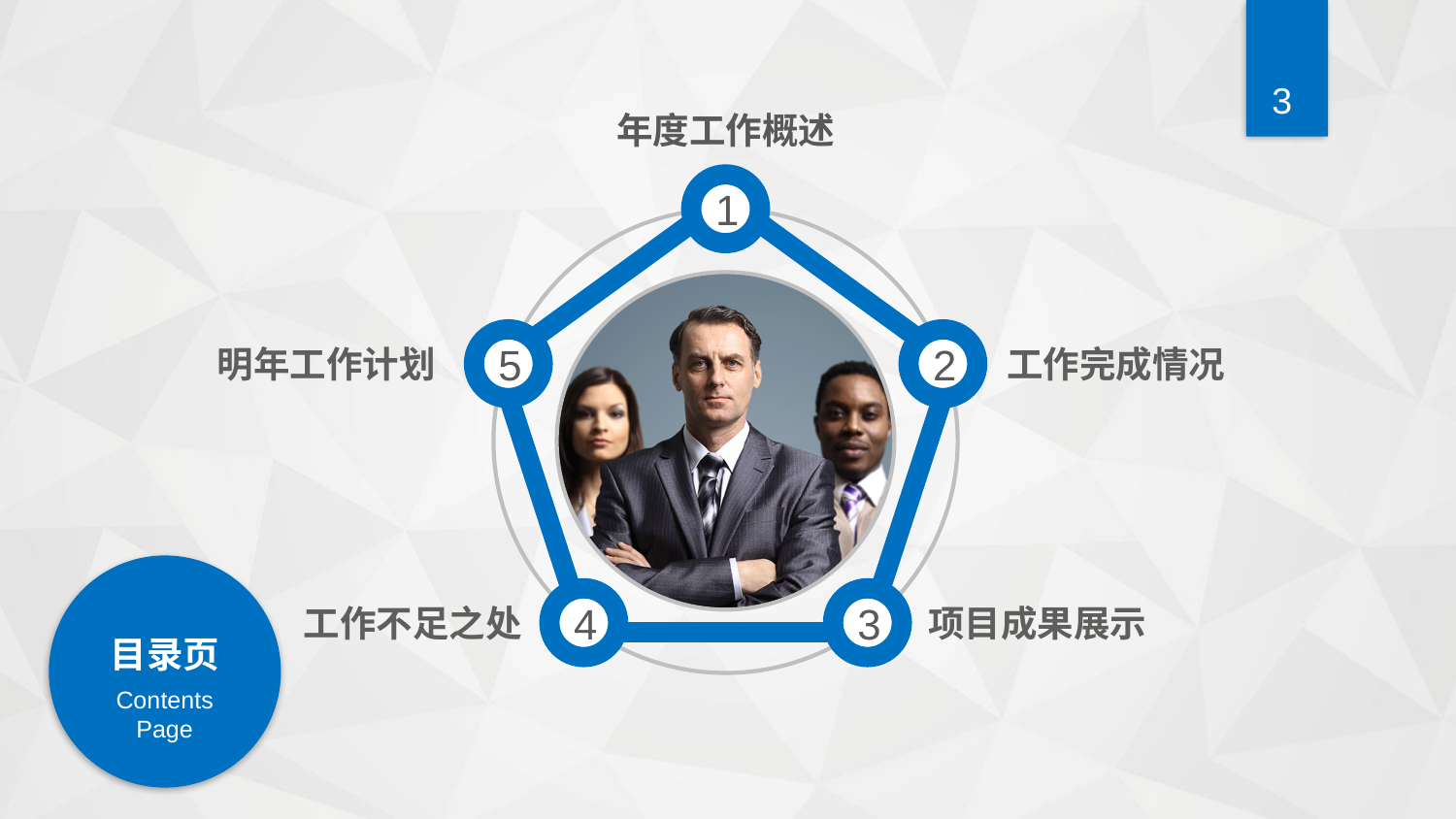

年度工作概述
1

5
2
4
3

明年工作计划
工作完成情况
工作不足之处
项目成果展示